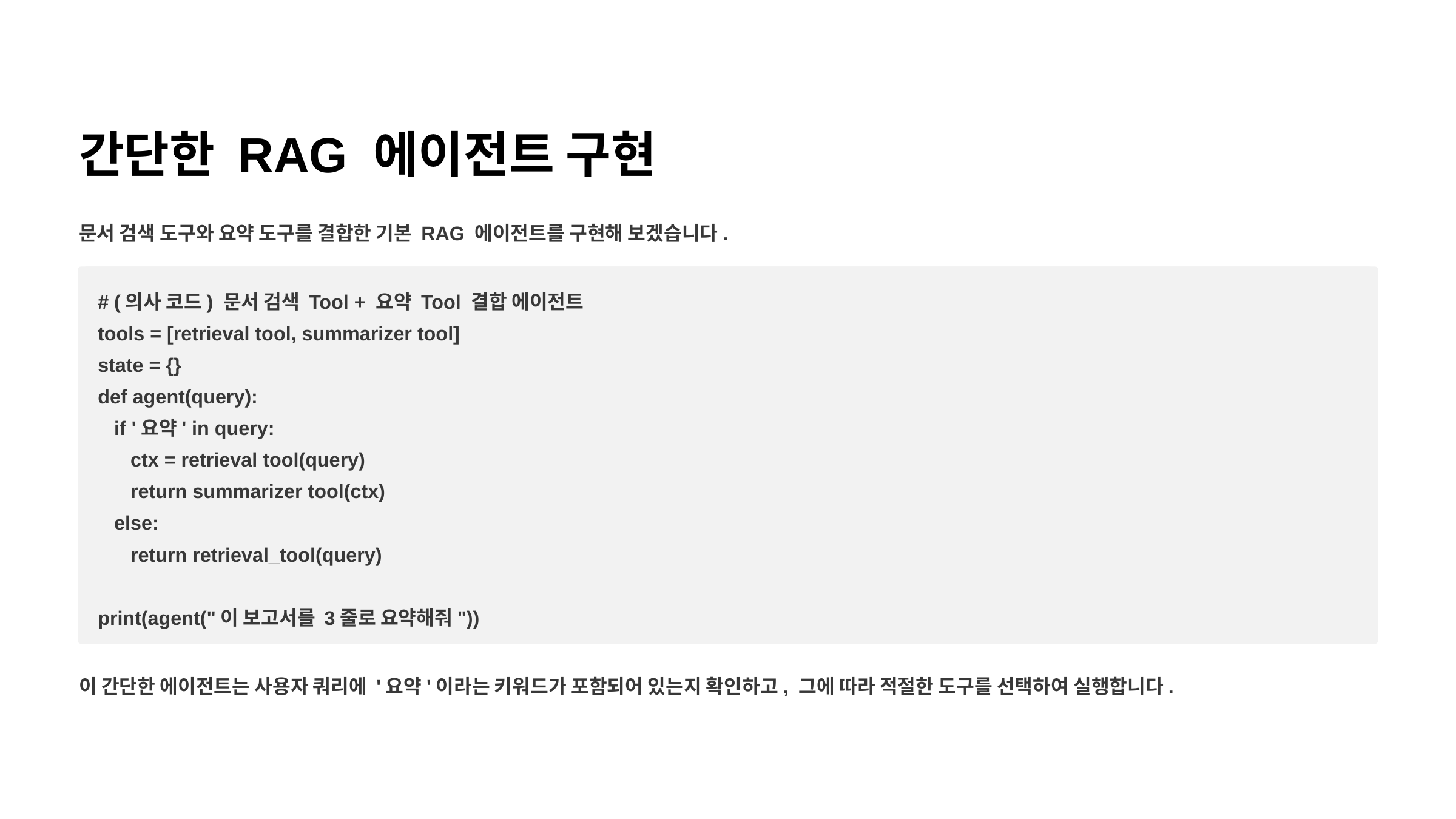

간단한 RAG 에이전트 구현
문서 검색 도구와 요약 도구를 결합한 기본 RAG 에이전트를 구현해 보겠습니다.

# (의사 코드) 문서 검색 Tool + 요약 Tool 결합 에이전트
tools = [retrieval tool, summarizer tool]
state = {}
def agent(query):
   if '요약' in query:
      ctx = retrieval tool(query)
      return summarizer tool(ctx)
   else:
      return retrieval_tool(query)

print(agent("이 보고서를 3줄로 요약해줘"))
이 간단한 에이전트는 사용자 쿼리에 '요약'이라는 키워드가 포함되어 있는지 확인하고, 그에 따라 적절한 도구를 선택하여 실행합니다.